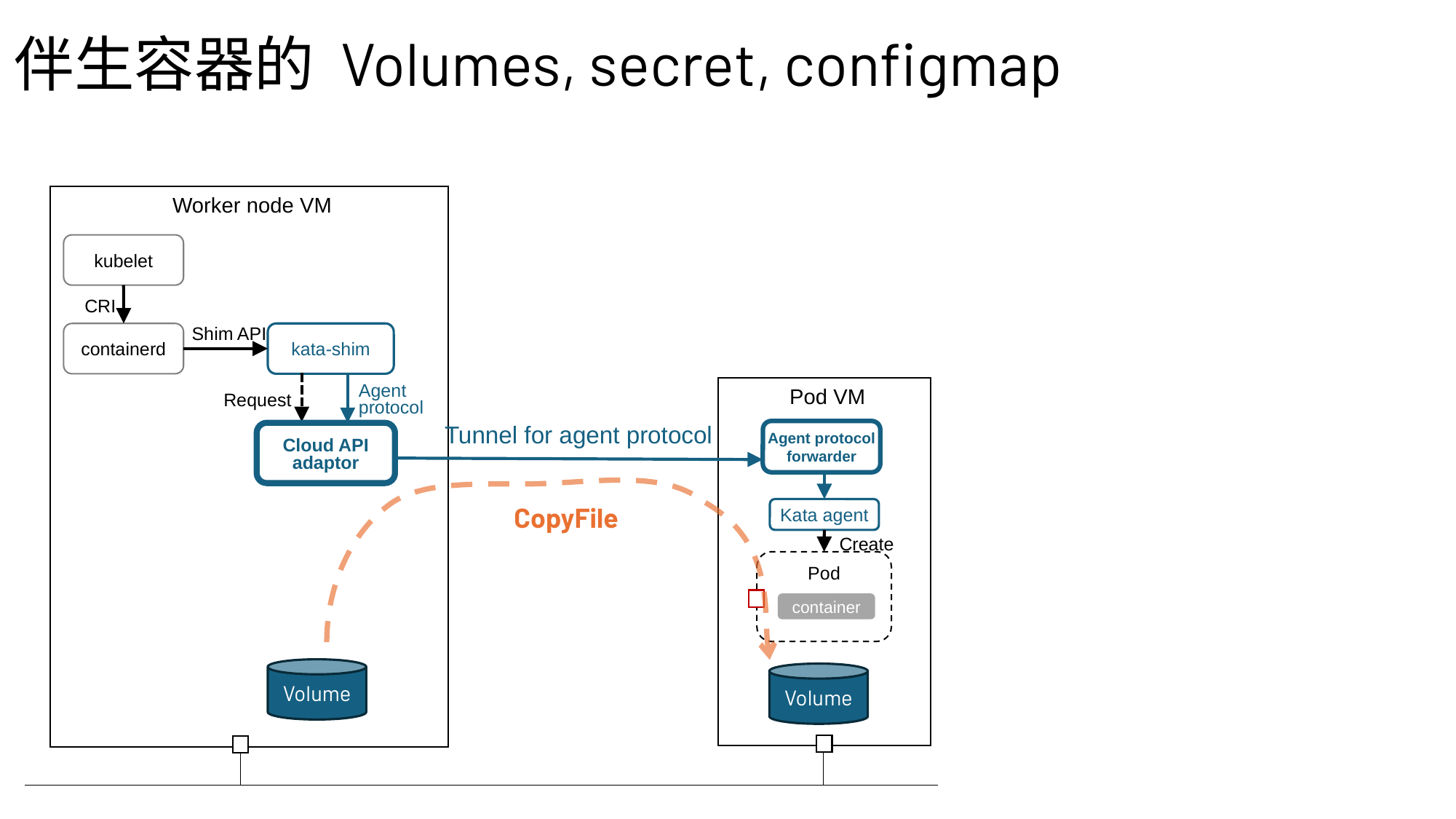

# 伴生容器的 Volumes, secret, configmap
 Worker node VM
kubelet
CRI
Shim API
containerd
kata-shim
Agent protocol
 Pod VM
Request
Tunnel for agent protocol
Agent protocol forwarder
Cloud API adaptor

CopyFile
Kata agent
Create
Pod

container
Volume
Volume